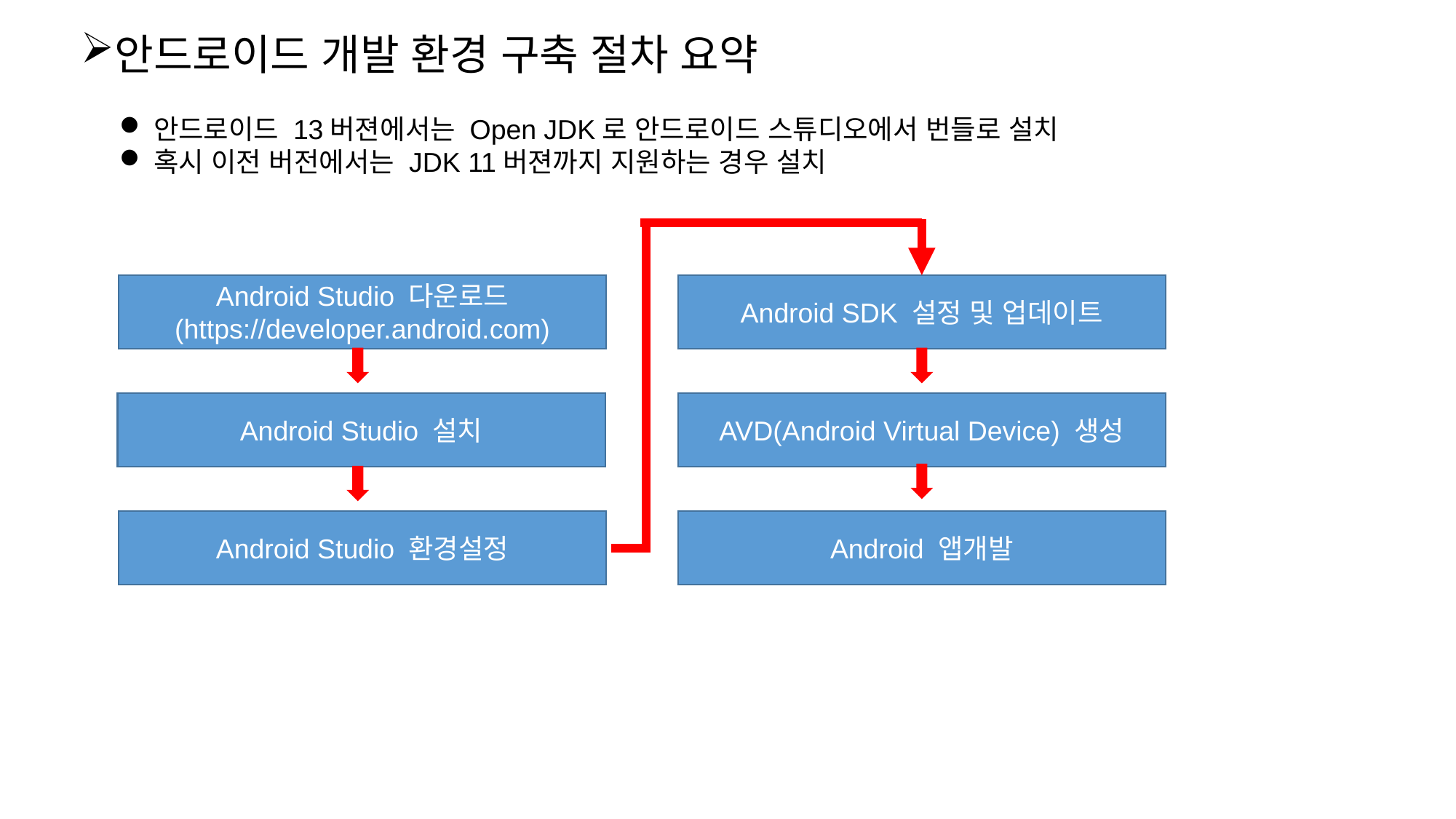

안드로이드 개발 환경 구축 절차 요약
안드로이드 13버젼에서는 Open JDK로 안드로이드 스튜디오에서 번들로 설치
혹시 이전 버전에서는 JDK 11버젼까지 지원하는 경우 설치
Android Studio 다운로드
(https://developer.android.com)
Android SDK 설정 및 업데이트

Android Studio 설치
AVD(Android Virtual Device) 생성

Android Studio 환경설정
Android 앱개발